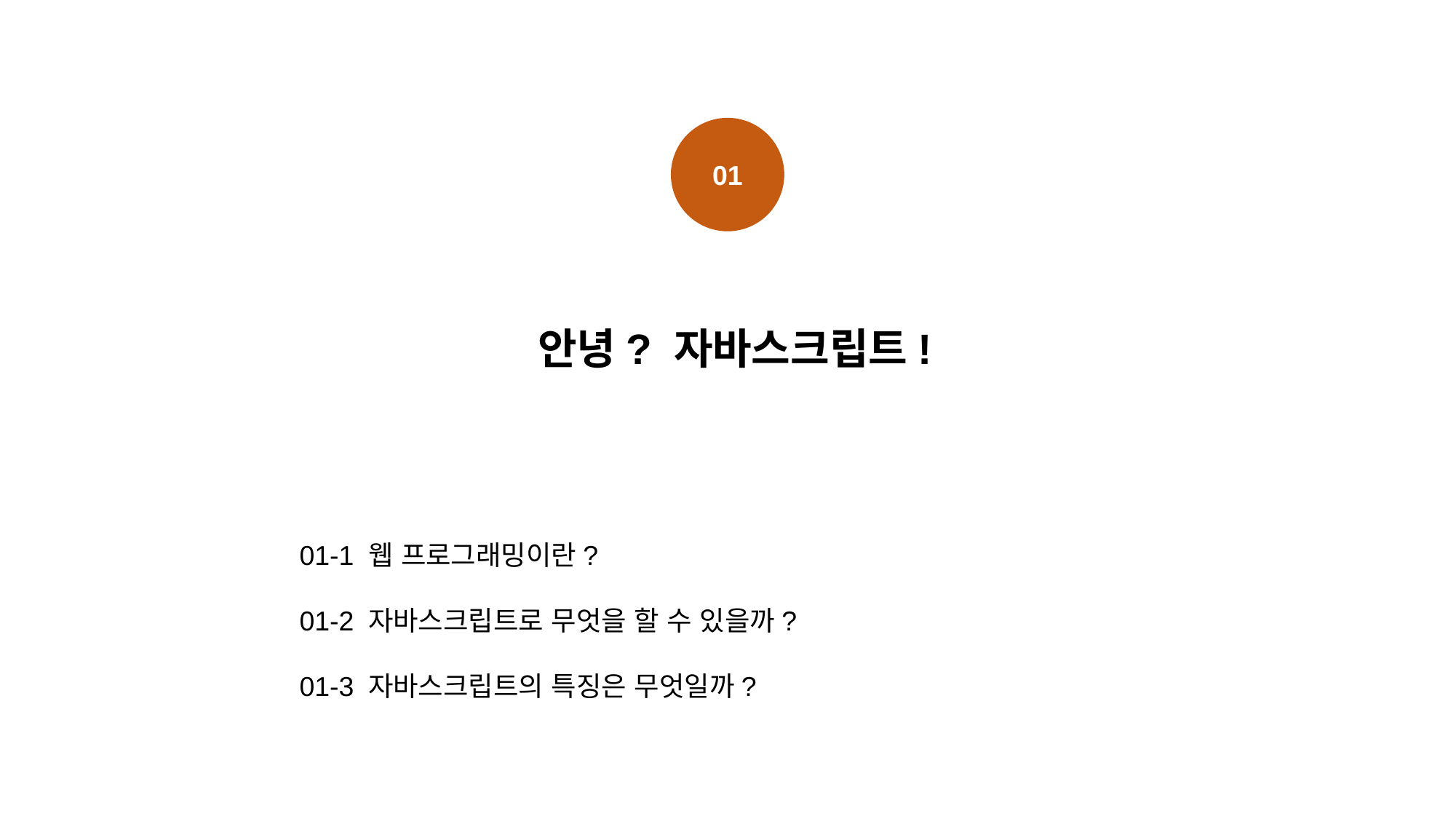

01
안녕? 자바스크립트!
01-1 웹 프로그래밍이란?
01-2 자바스크립트로 무엇을 할 수 있을까?
01-3 자바스크립트의 특징은 무엇일까?